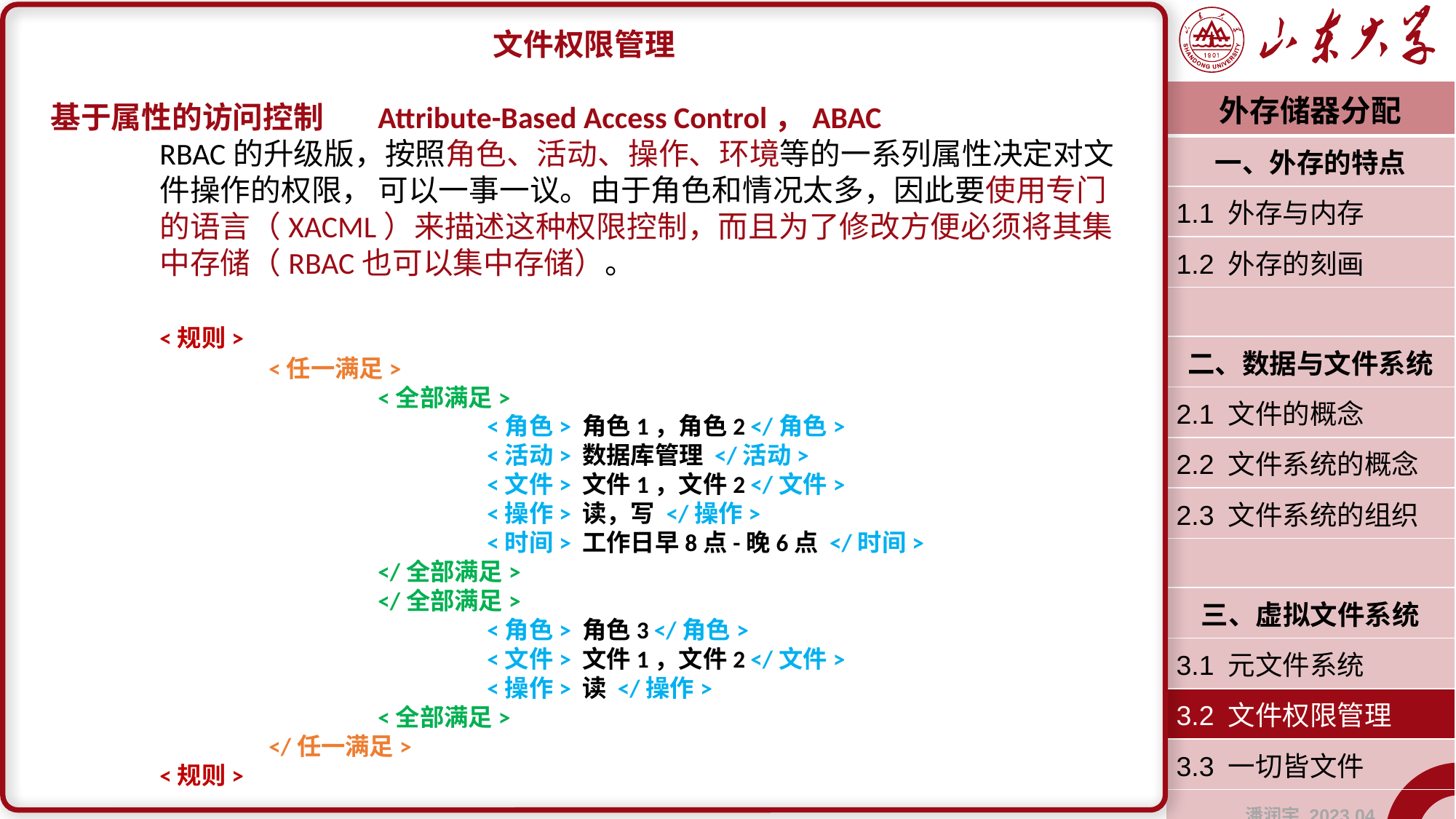

文件权限管理

基于属性的访问控制	Attribute-Based Access Control，ABAC
	RBAC的升级版，按照角色、活动、操作、环境等的一系列属性决定对文	件操作的权限，	可以一事一议。由于角色和情况太多，因此要使用专门	的语言（XACML）来描述这种权限控制，而且为了修改方便必须将其集	中存储（RBAC也可以集中存储）。

	<规则>
		<任一满足>
			<全部满足>
				<角色> 角色1，角色2 </角色>
				<活动> 数据库管理 </活动>
				<文件> 文件1，文件2 </文件>
				<操作> 读，写 </操作>
				<时间> 工作日早8点-晚6点 </时间>
			</全部满足>
			</全部满足>
				<角色> 角色3 </角色>
				<文件> 文件1，文件2 </文件>
				<操作> 读 </操作>
			<全部满足>
		</任一满足>
	<规则>

| 外存储器分配 |
| --- |
| 一、外存的特点 |
| 1.1 外存与内存 |
| 1.2 外存的刻画 |
|  |
| 二、数据与文件系统 |
| 2.1 文件的概念 |
| 2.2 文件系统的概念 |
| 2.3 文件系统的组织 |
|  |
| 三、虚拟文件系统 |
| 3.1 元文件系统 |
| 3.2 文件权限管理 |
| 3.3 一切皆文件 |
| 潘润宇 2023.04 |